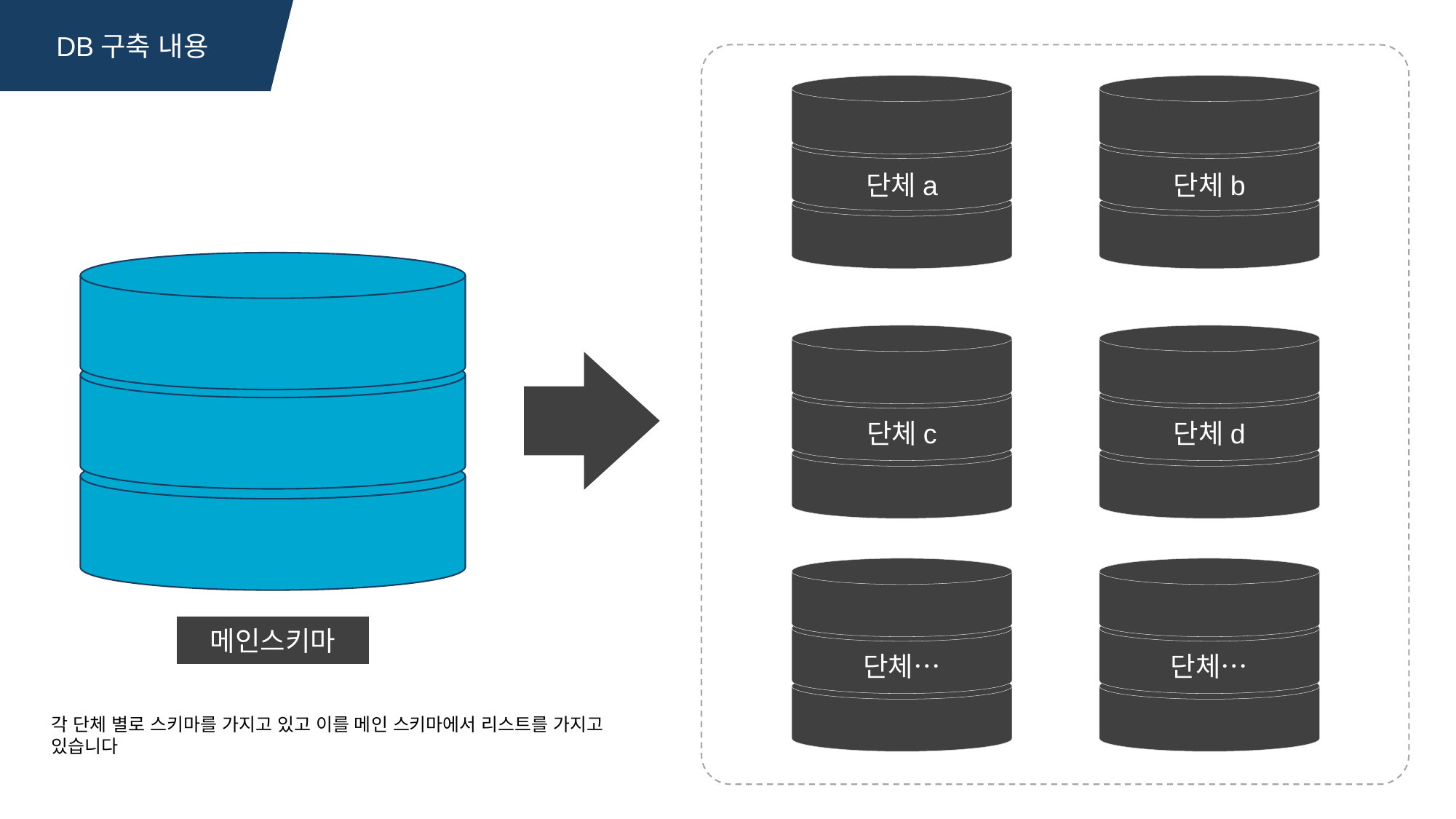

DB구축 내용

단체a
단체b

단체c
단체d

메인스키마
단체…
단체…
각 단체 별로 스키마를 가지고 있고 이를 메인 스키마에서 리스트를 가지고 있습니다